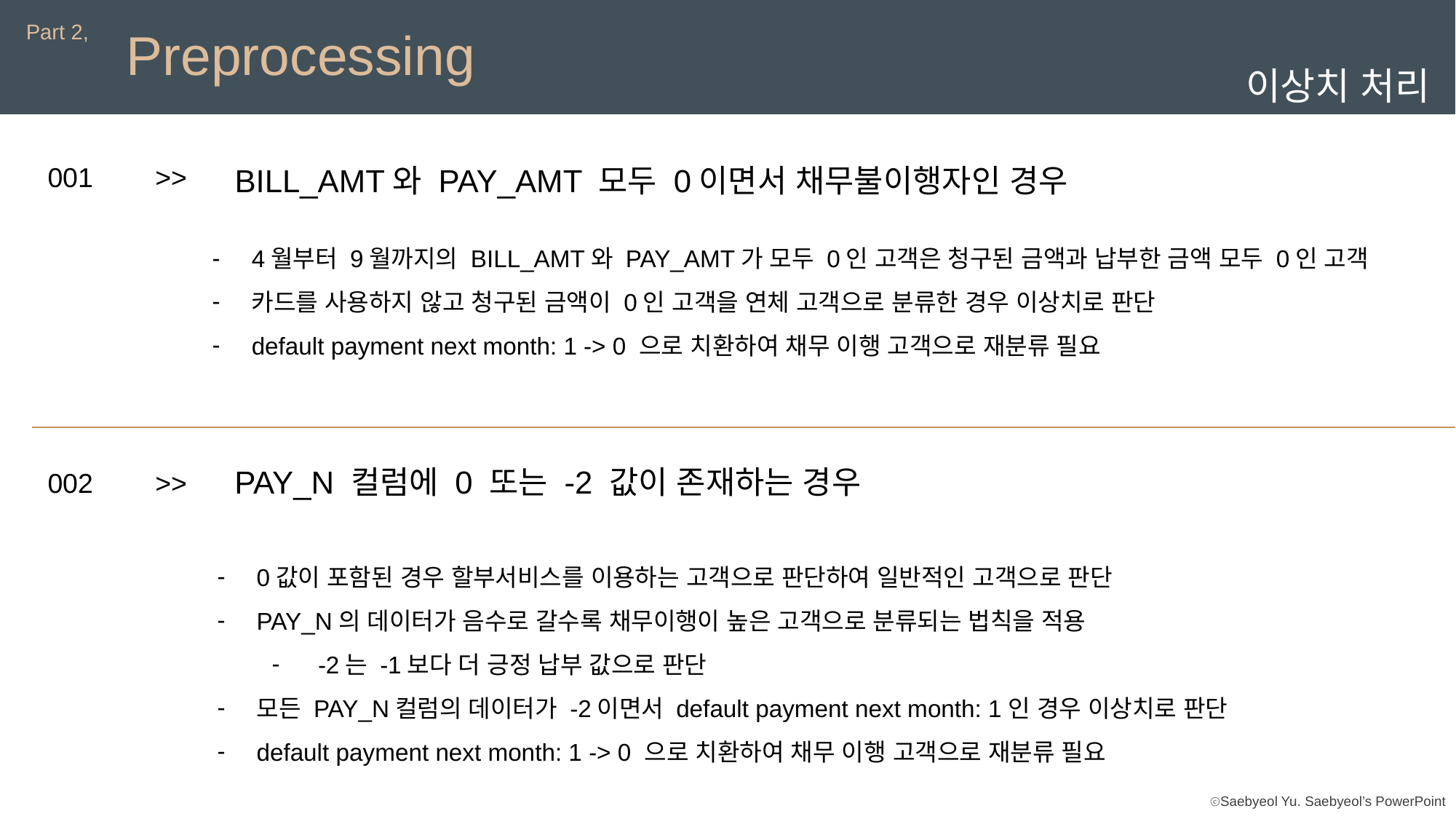

Part 2,
Preprocessing
이상치 처리
001
>>
BILL_AMT와 PAY_AMT 모두 0이면서 채무불이행자인 경우
4월부터 9월까지의 BILL_AMT와 PAY_AMT가 모두 0인 고객은 청구된 금액과 납부한 금액 모두 0인 고객
카드를 사용하지 않고 청구된 금액이 0인 고객을 연체 고객으로 분류한 경우 이상치로 판단
default payment next month: 1 -> 0 으로 치환하여 채무 이행 고객으로 재분류 필요

002
>>
0값이 포함된 경우 할부서비스를 이용하는 고객으로 판단하여 일반적인 고객으로 판단
PAY_N의 데이터가 음수로 갈수록 채무이행이 높은 고객으로 분류되는 법칙을 적용
 -2는 -1보다 더 긍정 납부 값으로 판단
모든 PAY_N컬럼의 데이터가 -2이면서 default payment next month: 1인 경우 이상치로 판단
default payment next month: 1 -> 0 으로 치환하여 채무 이행 고객으로 재분류 필요

PAY_N 컬럼에 0 또는 -2 값이 존재하는 경우